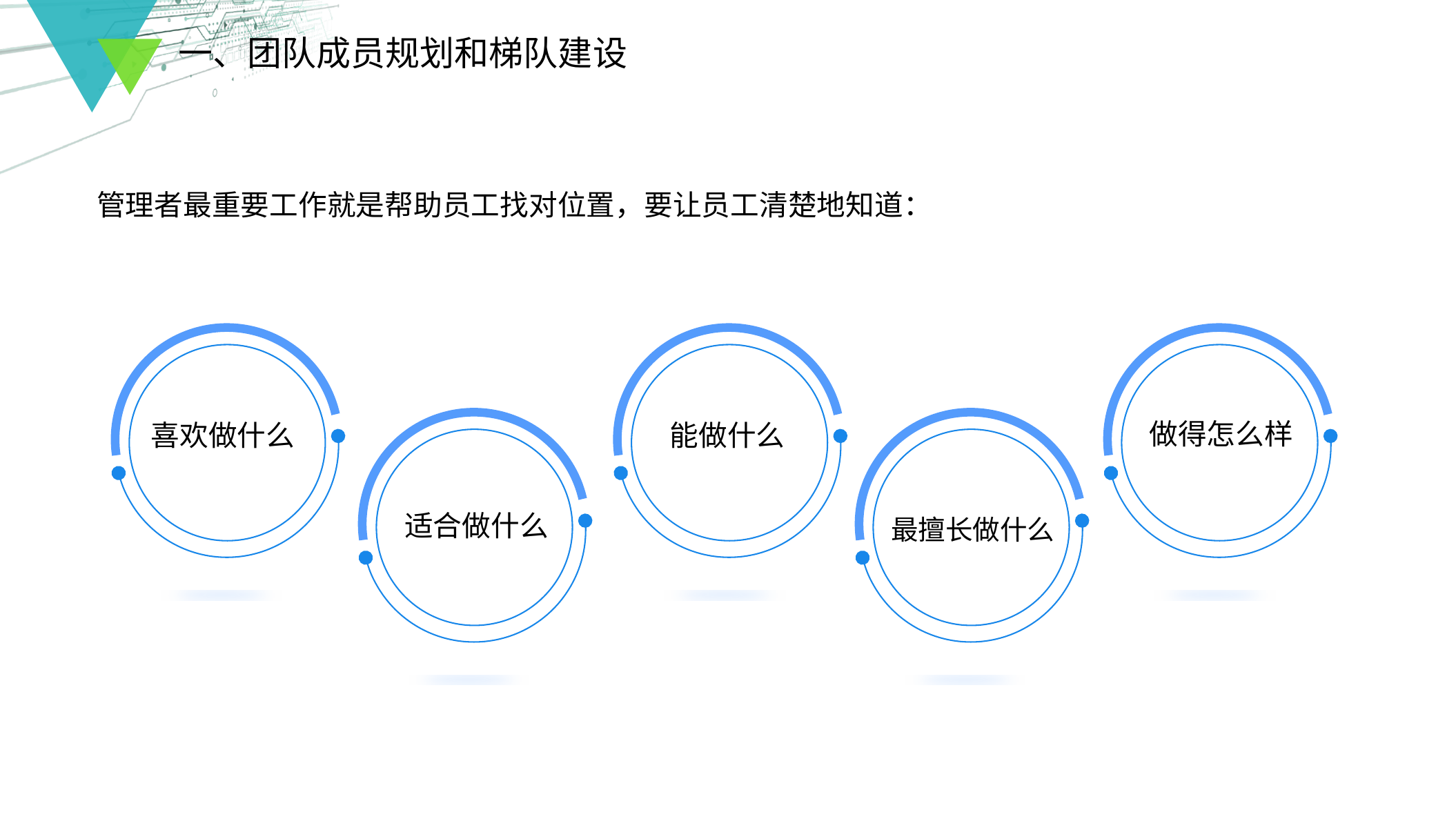

一、团队成员规划和梯队建设
管理者最重要工作就是帮助员工找对位置，要让员工清楚地知道：

做得怎么样
喜欢做什么
能做什么

适合做什么
最擅长做什么